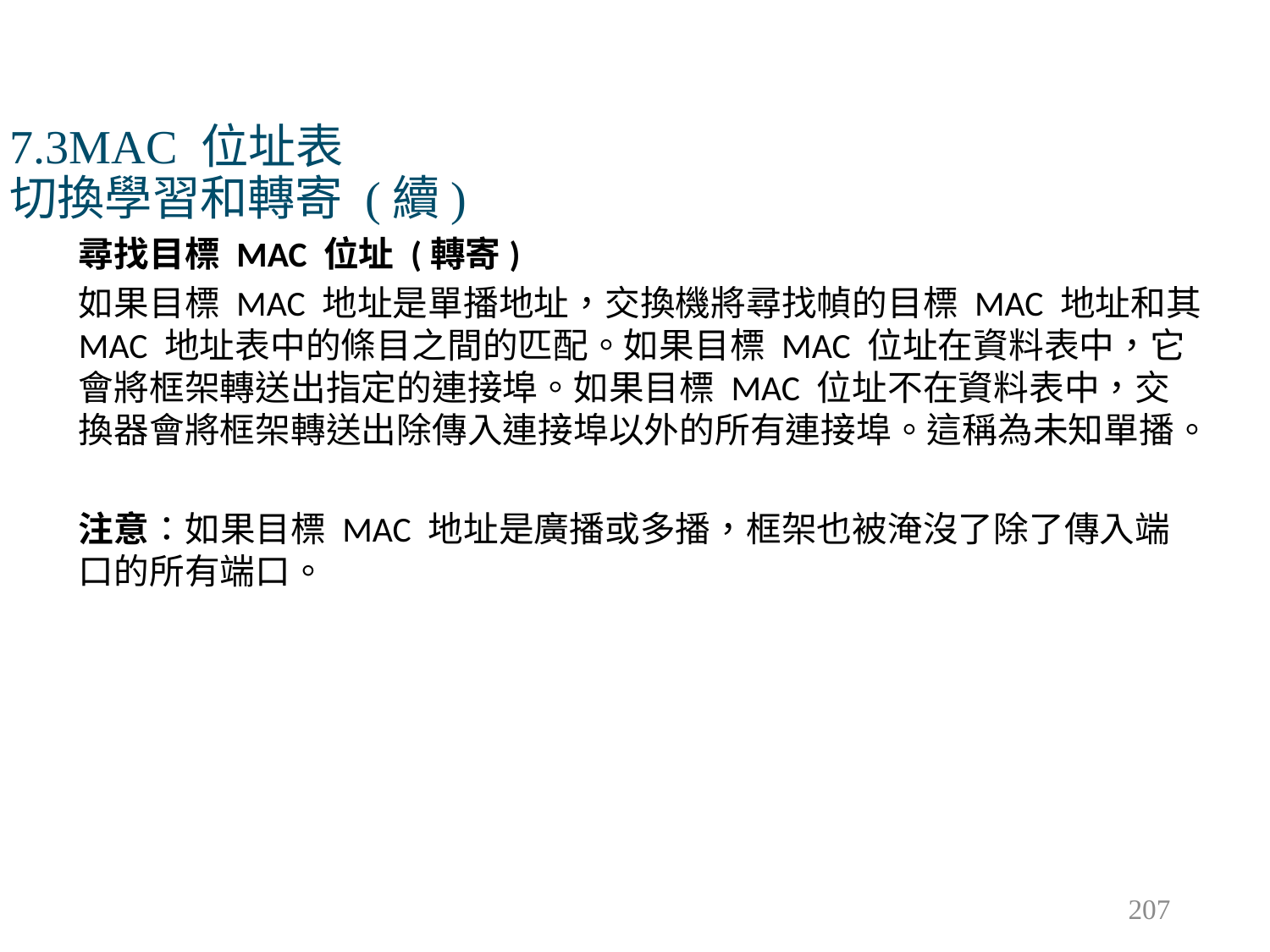

# 7.3MAC 位址表 切換學習和轉寄 (續)
尋找目標 MAC 位址 (轉寄)
如果目標 MAC 地址是單播地址，交換機將尋找幀的目標 MAC 地址和其 MAC 地址表中的條目之間的匹配。如果目標 MAC 位址在資料表中，它會將框架轉送出指定的連接埠。如果目標 MAC 位址不在資料表中，交換器會將框架轉送出除傳入連接埠以外的所有連接埠。這稱為未知單播。

注意：如果目標 MAC 地址是廣播或多播，框架也被淹沒了除了傳入端口的所有端口。
207